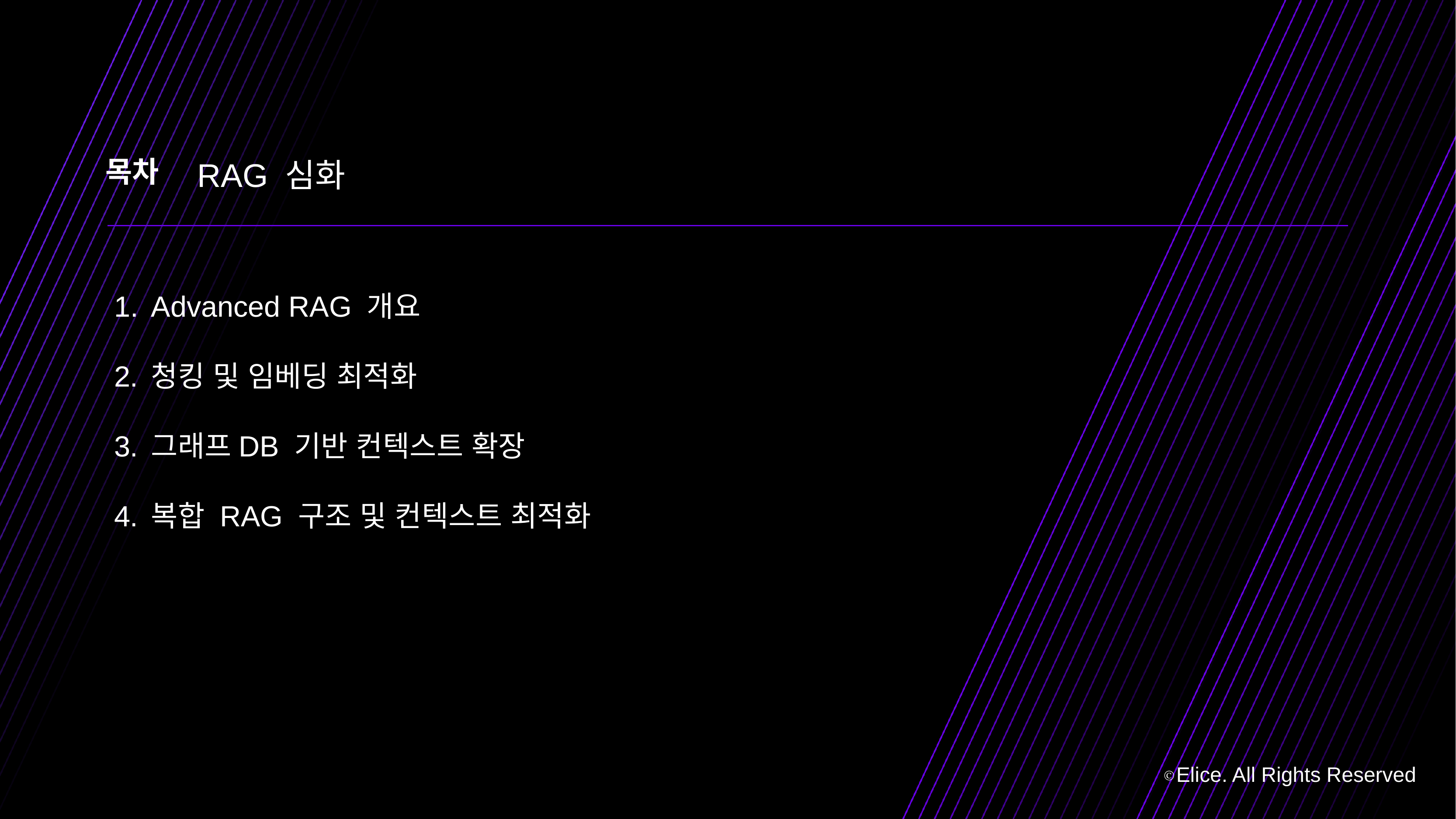

RAG 심화
Advanced RAG 개요
청킹 및 임베딩 최적화
그래프DB 기반 컨텍스트 확장
복합 RAG 구조 및 컨텍스트 최적화